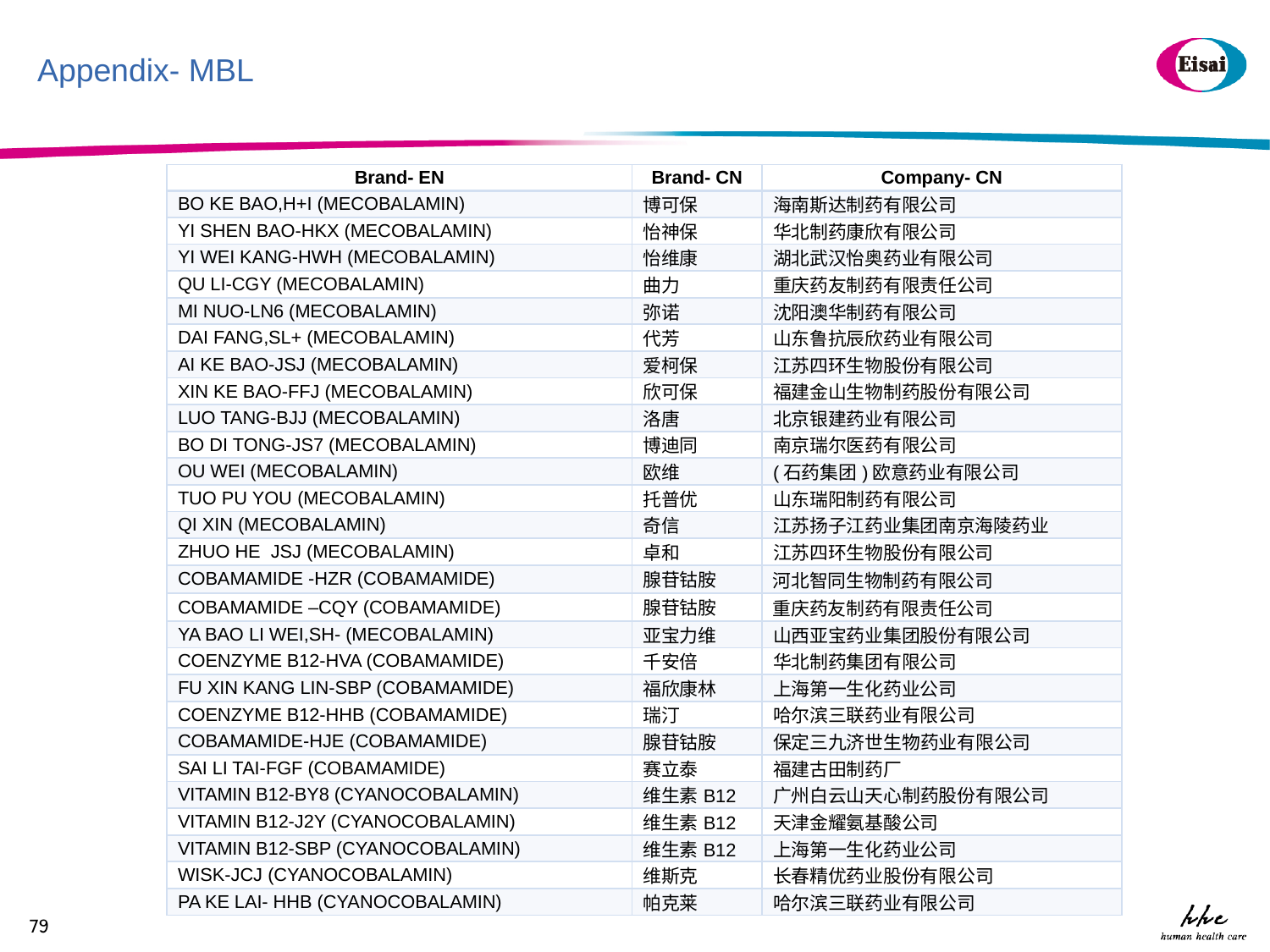

# Appendix- MBL
| Brand- EN | Brand- CN | Company- CN |
| --- | --- | --- |
| BO KE BAO,H+I (MECOBALAMIN) | 博可保 | 海南斯达制药有限公司 |
| YI SHEN BAO-HKX (MECOBALAMIN) | 怡神保 | 华北制药康欣有限公司 |
| YI WEI KANG-HWH (MECOBALAMIN) | 怡维康 | 湖北武汉怡奥药业有限公司 |
| QU LI-CGY (MECOBALAMIN) | 曲力 | 重庆药友制药有限责任公司 |
| MI NUO-LN6 (MECOBALAMIN) | 弥诺 | 沈阳澳华制药有限公司 |
| DAI FANG,SL+ (MECOBALAMIN) | 代芳 | 山东鲁抗辰欣药业有限公司 |
| AI KE BAO-JSJ (MECOBALAMIN) | 爱柯保 | 江苏四环生物股份有限公司 |
| XIN KE BAO-FFJ (MECOBALAMIN) | 欣可保 | 福建金山生物制药股份有限公司 |
| LUO TANG-BJJ (MECOBALAMIN) | 洛唐 | 北京银建药业有限公司 |
| BO DI TONG-JS7 (MECOBALAMIN) | 博迪同 | 南京瑞尔医药有限公司 |
| OU WEI (MECOBALAMIN) | 欧维 | (石药集团)欧意药业有限公司 |
| TUO PU YOU (MECOBALAMIN) | 托普优 | 山东瑞阳制药有限公司 |
| QI XIN (MECOBALAMIN) | 奇信 | 江苏扬子江药业集团南京海陵药业 |
| ZHUO HE JSJ (MECOBALAMIN) | 卓和 | 江苏四环生物股份有限公司 |
| COBAMAMIDE -HZR (COBAMAMIDE) | 腺苷钴胺 | 河北智同生物制药有限公司 |
| COBAMAMIDE –CQY (COBAMAMIDE) | 腺苷钴胺 | 重庆药友制药有限责任公司 |
| YA BAO LI WEI,SH- (MECOBALAMIN) | 亚宝力维 | 山西亚宝药业集团股份有限公司 |
| COENZYME B12-HVA (COBAMAMIDE) | 千安倍 | 华北制药集团有限公司 |
| FU XIN KANG LIN-SBP (COBAMAMIDE) | 福欣康林 | 上海第一生化药业公司 |
| COENZYME B12-HHB (COBAMAMIDE) | 瑞汀 | 哈尔滨三联药业有限公司 |
| COBAMAMIDE-HJE (COBAMAMIDE) | 腺苷钴胺 | 保定三九济世生物药业有限公司 |
| SAI LI TAI-FGF (COBAMAMIDE) | 赛立泰 | 福建古田制药厂 |
| VITAMIN B12-BY8 (CYANOCOBALAMIN) | 维生素B12 | 广州白云山天心制药股份有限公司 |
| VITAMIN B12-J2Y (CYANOCOBALAMIN) | 维生素B12 | 天津金耀氨基酸公司 |
| VITAMIN B12-SBP (CYANOCOBALAMIN) | 维生素B12 | 上海第一生化药业公司 |
| WISK-JCJ (CYANOCOBALAMIN) | 维斯克 | 长春精优药业股份有限公司 |
| PA KE LAI- HHB (CYANOCOBALAMIN) | 帕克莱 | 哈尔滨三联药业有限公司 |
79